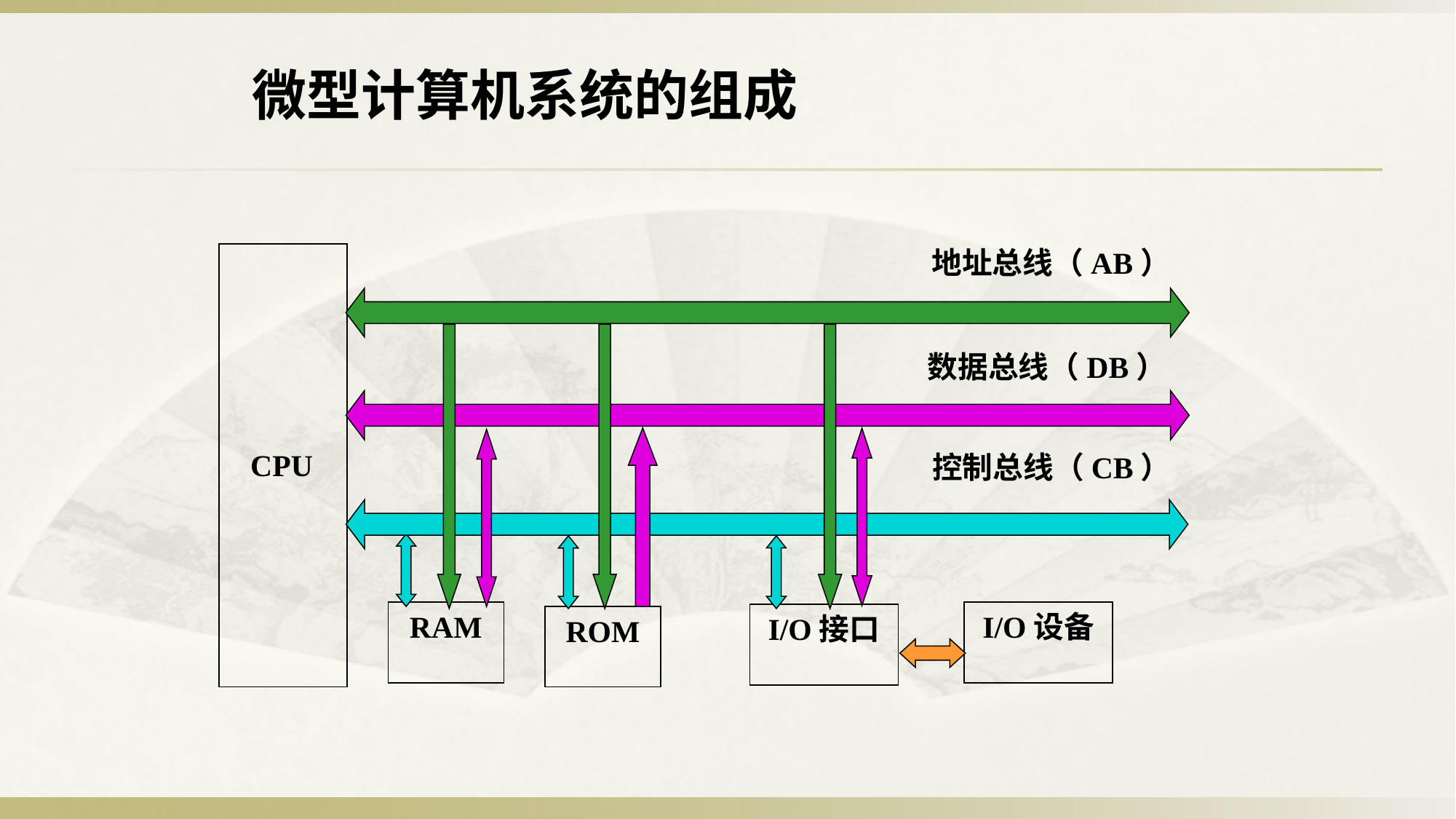

微型计算机系统的组成
地址总线（AB）

数据总线（DB）

CPU
控制总线（CB）

RAM
I/O设备
I/O接口
ROM